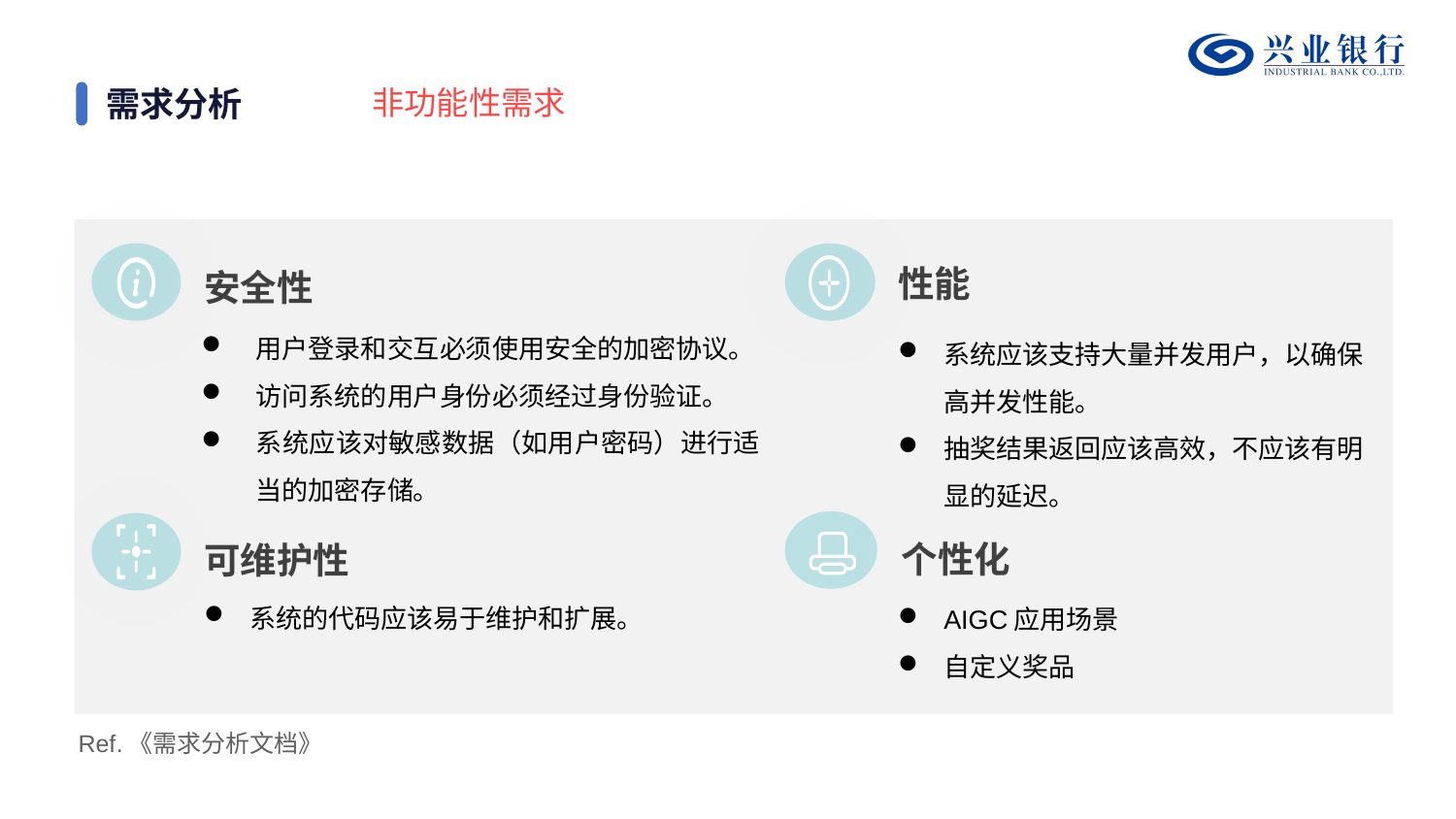

# 需求分析
非功能性需求

性能
安全性
用户登录和交互必须使用安全的加密协议。
访问系统的用户身份必须经过身份验证。
系统应该对敏感数据（如用户密码）进行适当的加密存储。
系统应该支持大量并发用户，以确保高并发性能。
抽奖结果返回应该高效，不应该有明显的延迟。

个性化
可维护性
AIGC应用场景
自定义奖品
系统的代码应该易于维护和扩展。
Ref.《需求分析文档》